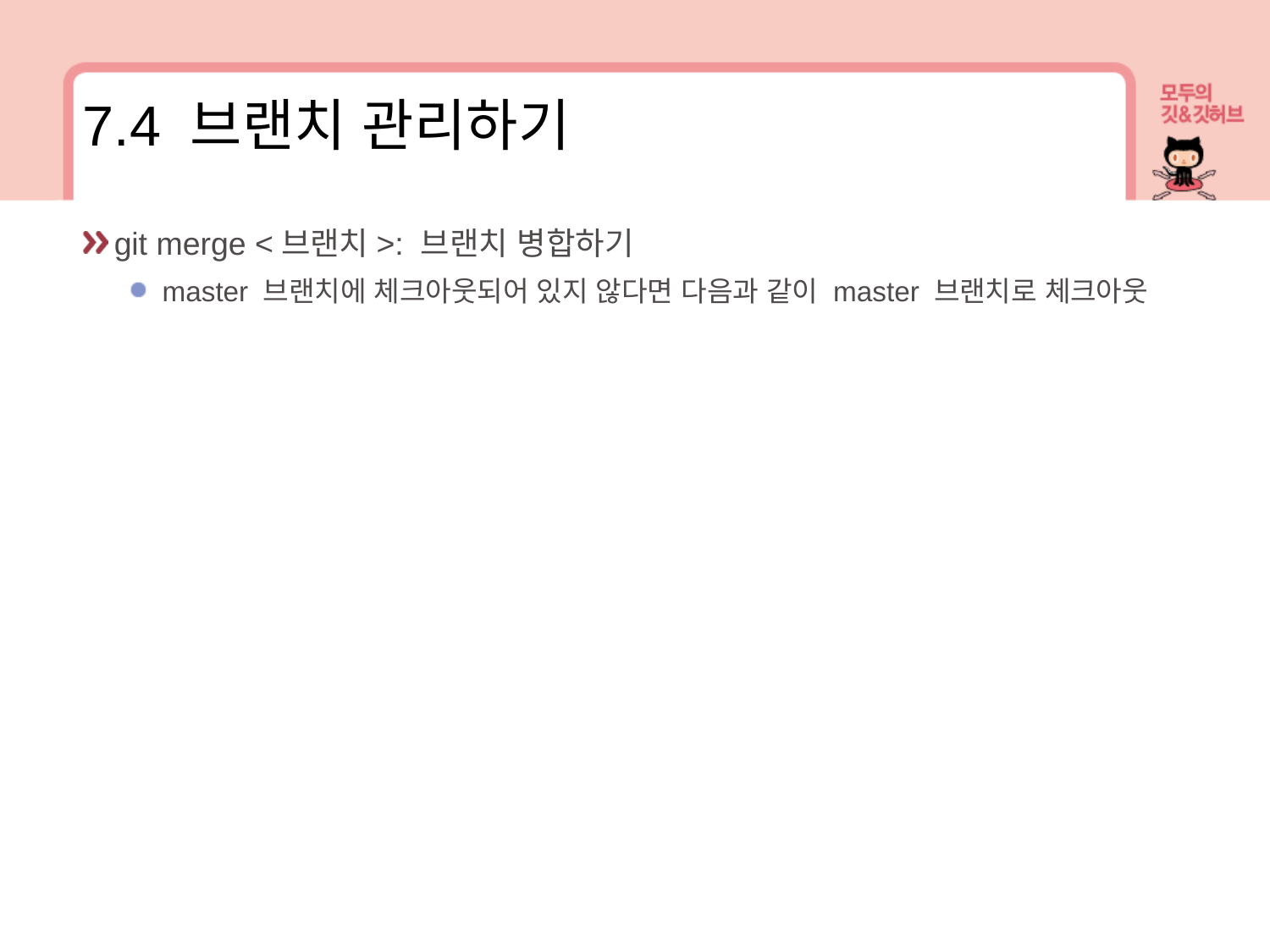

7.4 브랜치 관리하기
git merge <브랜치>: 브랜치 병합하기
master 브랜치에 체크아웃되어 있지 않다면 다음과 같이 master 브랜치로 체크아웃